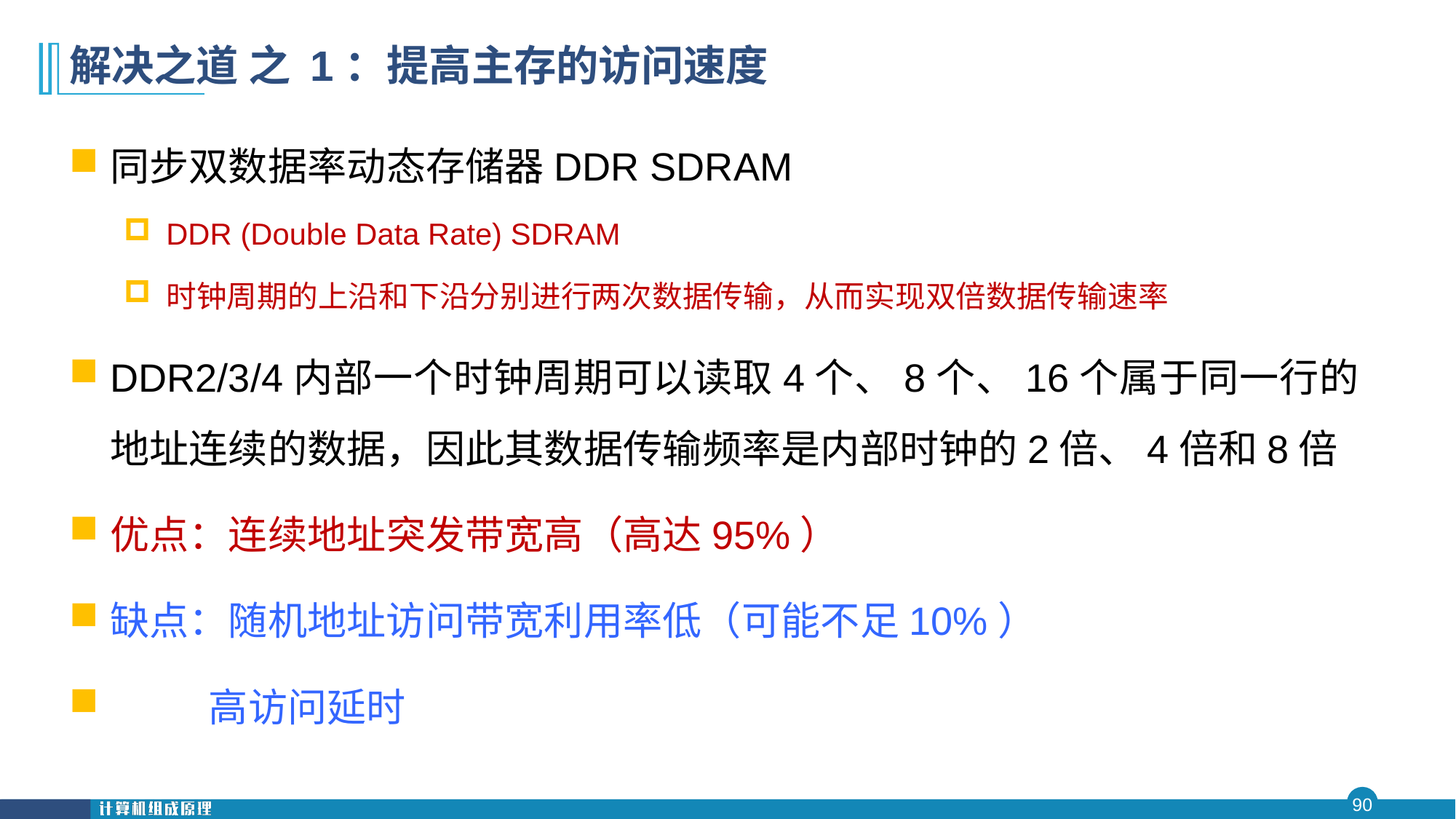

# 解决之道 之 1：提高主存的访问速度
同步双数据率动态存储器DDR SDRAM
DDR (Double Data Rate) SDRAM
时钟周期的上沿和下沿分别进行两次数据传输，从而实现双倍数据传输速率
DDR2/3/4内部一个时钟周期可以读取4个、8个、16个属于同一行的地址连续的数据，因此其数据传输频率是内部时钟的2倍、4倍和8倍
优点：连续地址突发带宽高（高达95%）
缺点：随机地址访问带宽利用率低（可能不足10%）
          高访问延时